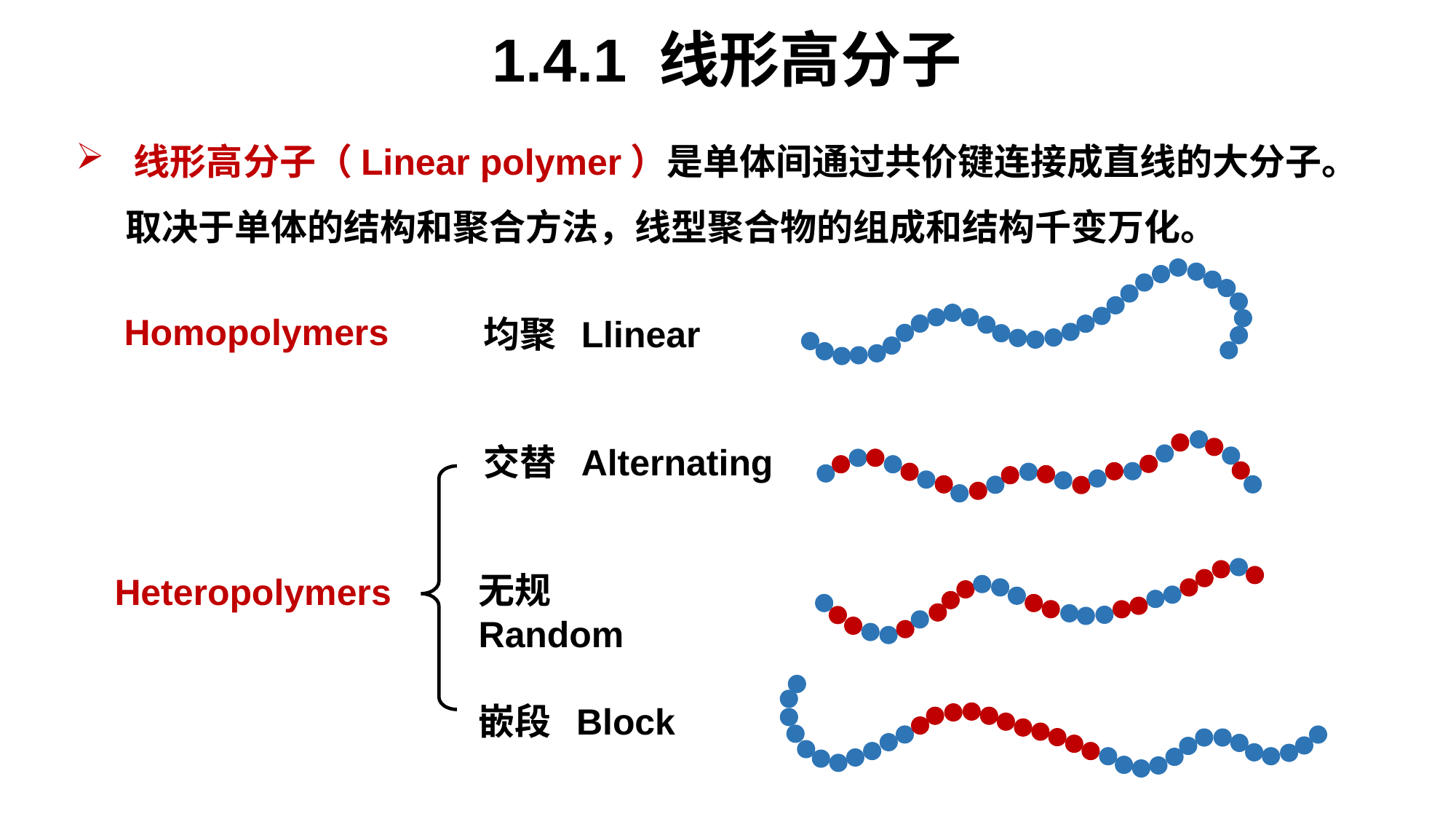

# 1.4.1 线形高分子
 线形高分子（Linear polymer）是单体间通过共价键连接成直线的大分子。
     取决于单体的结构和聚合方法，线型聚合物的组成和结构千变万化。

Homopolymers
均聚  Llinear

交替  Alternating

无规  Random
Heteropolymers

嵌段  Block